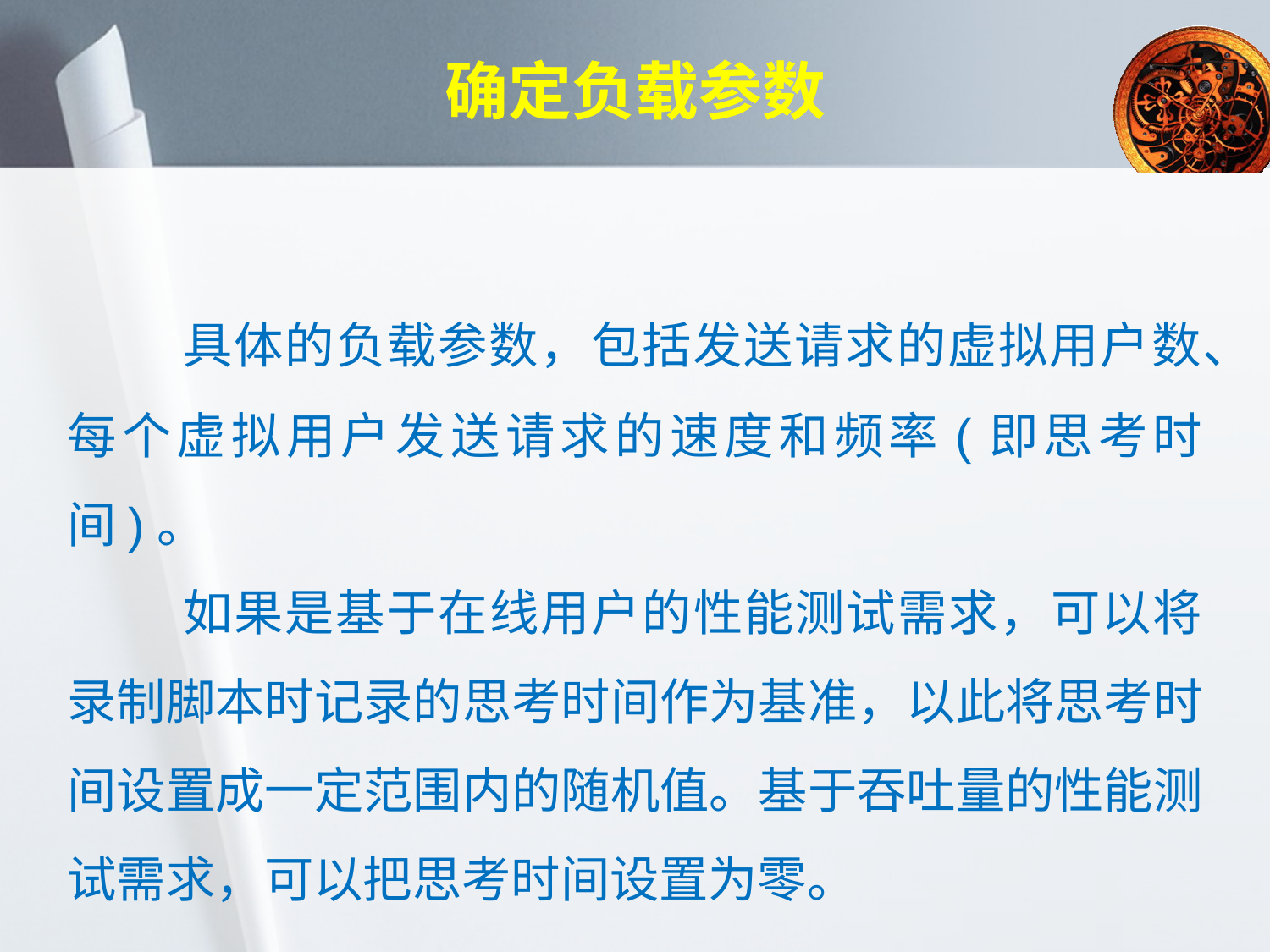

# 确定负载参数
       具体的负载参数，包括发送请求的虚拟用户数、每个虚拟用户发送请求的速度和频率(即思考时间)。
        如果是基于在线用户的性能测试需求，可以将录制脚本时记录的思考时间作为基准，以此将思考时间设置成一定范围内的随机值。基于吞吐量的性能测试需求，可以把思考时间设置为零。